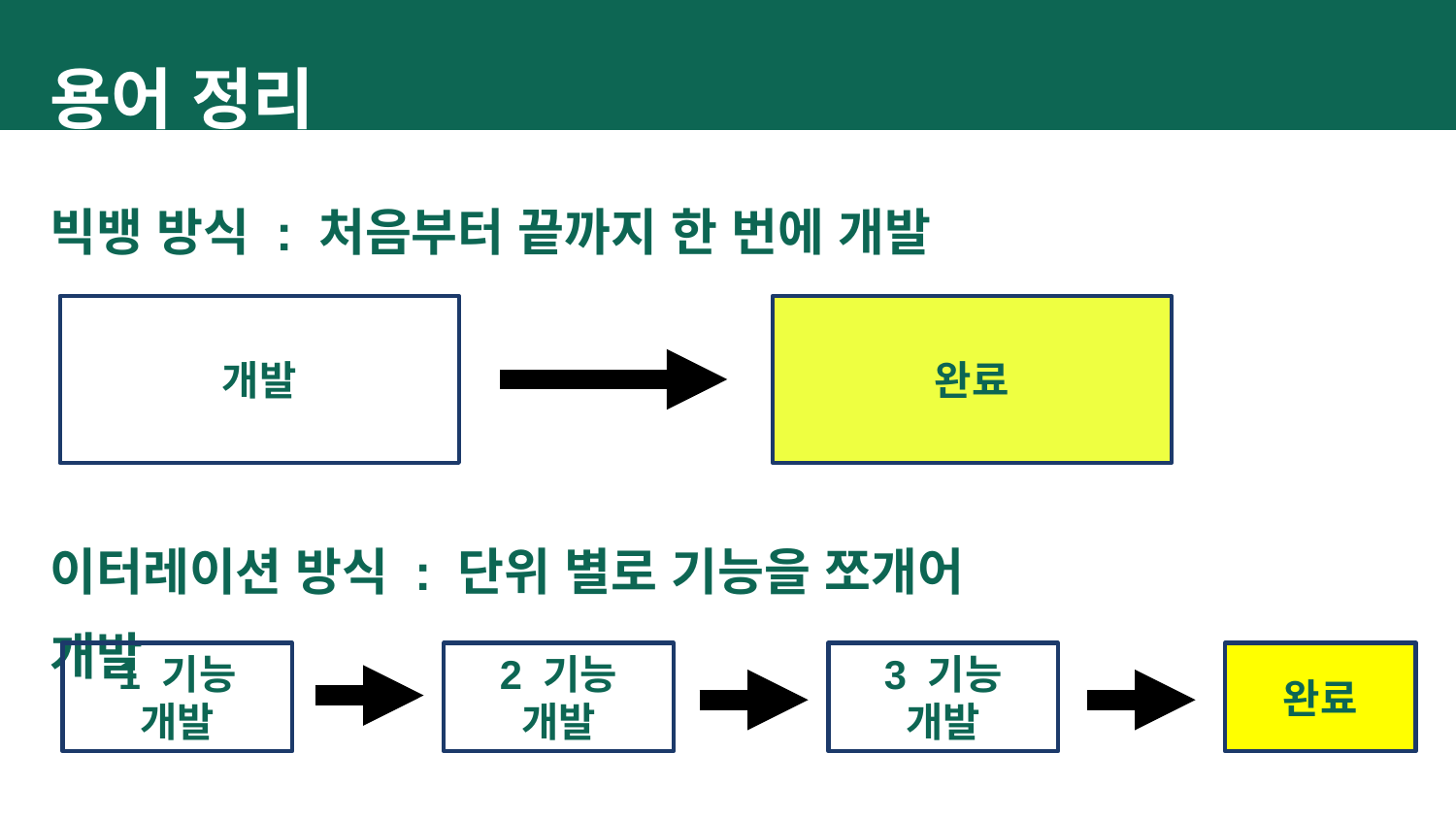

용어 정리
빅뱅 방식 : 처음부터 끝까지 한 번에 개발

이터레이션 방식 : 단위 별로 기능을 쪼개어 개발

개발
완료
1 기능 개발
2 기능 개발
3 기능 개발
완료